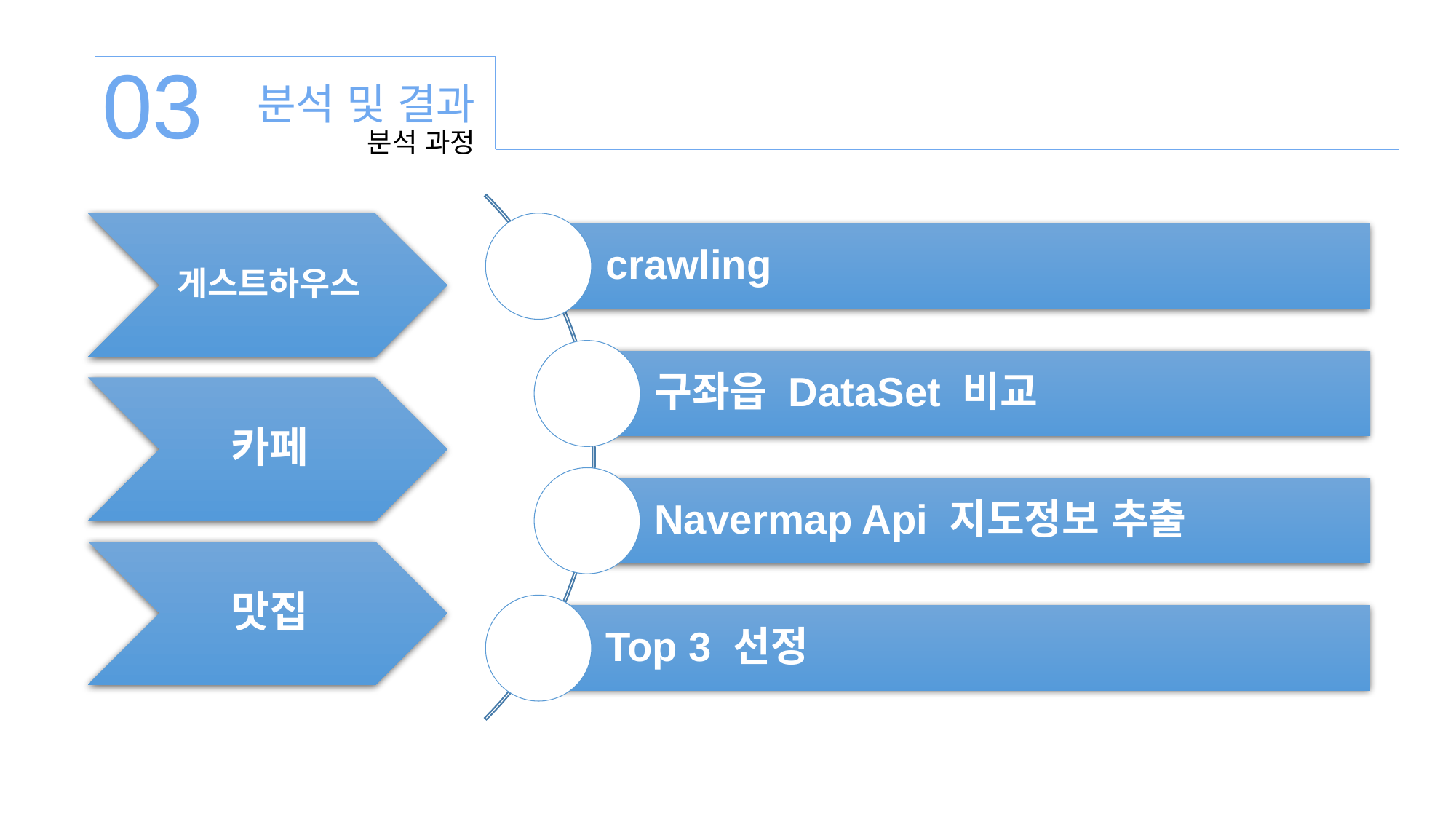

03
분석 및 결과
분석 과정
crawling
구좌읍 DataSet 비교
Navermap Api 지도정보 추출
Top 3 선정
게스트하우스
카페
맛집